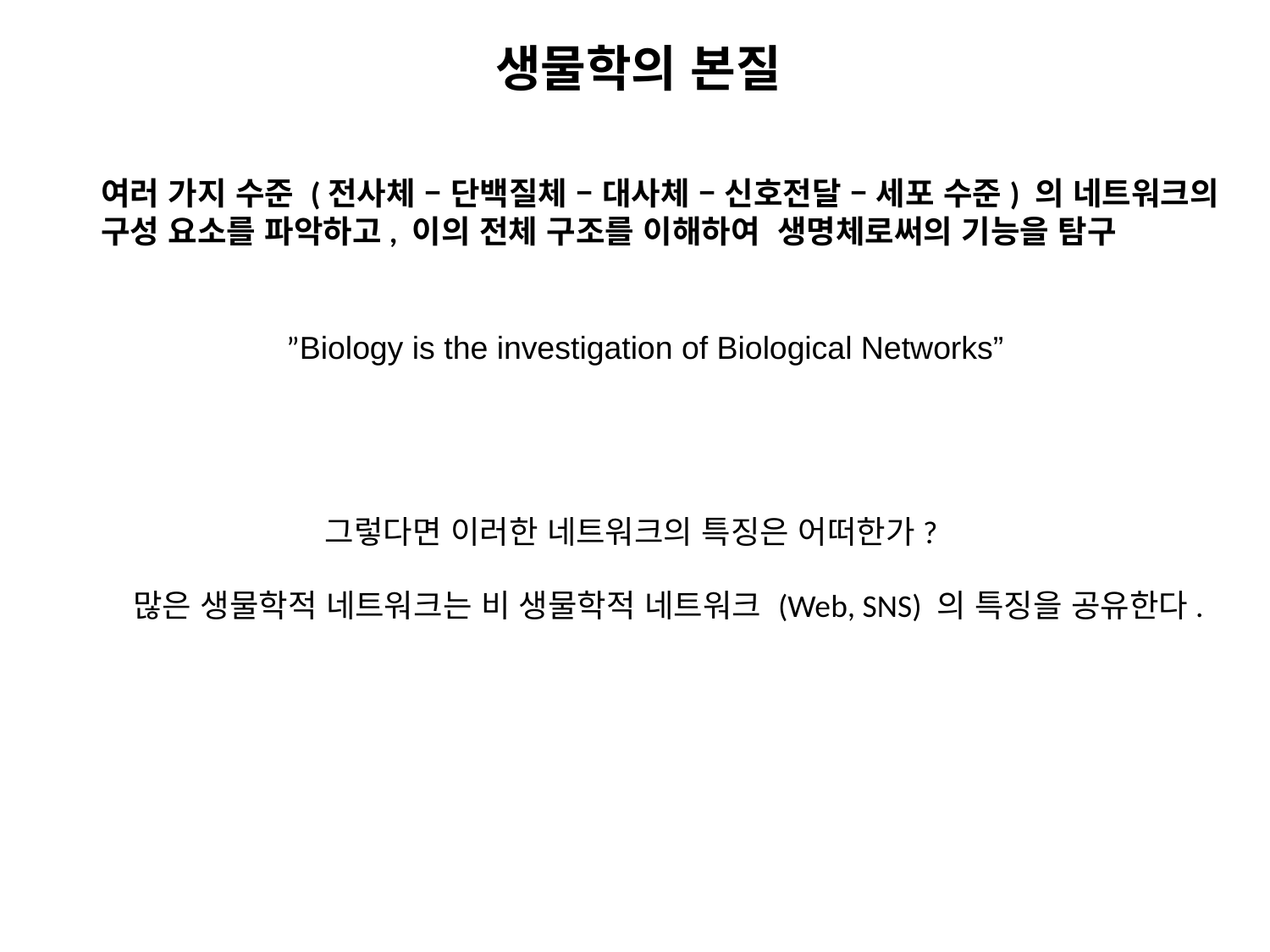

생물학의 본질
여러 가지 수준 (전사체 – 단백질체 – 대사체 – 신호전달 – 세포 수준) 의 네트워크의
구성 요소를 파악하고, 이의 전체 구조를 이해하여  생명체로써의 기능을 탐구
”Biology is the investigation of Biological Networks”
그렇다면 이러한 네트워크의 특징은 어떠한가?
많은 생물학적 네트워크는 비 생물학적 네트워크 (Web, SNS) 의 특징을 공유한다.